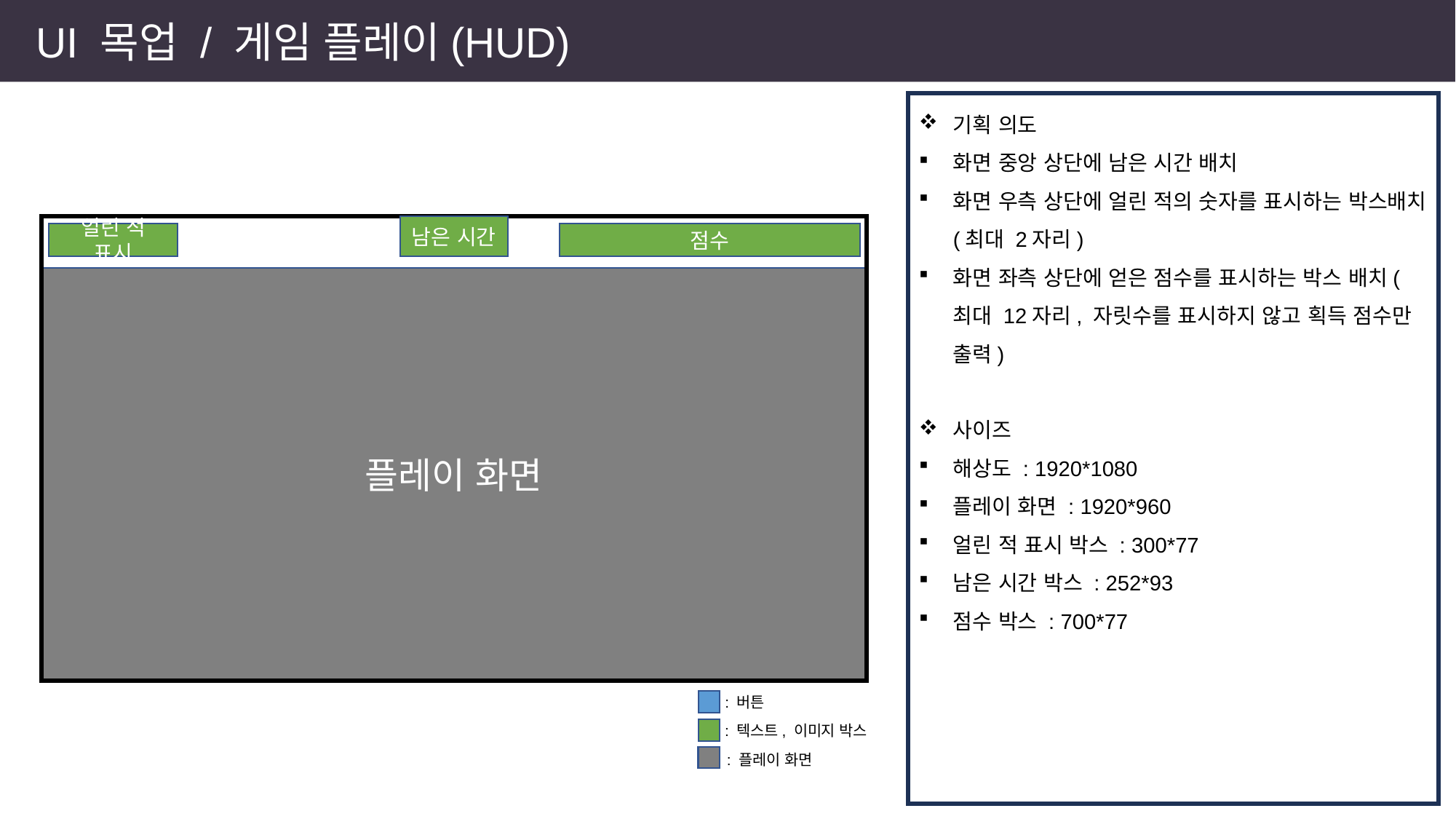

UI 목업 / 게임 플레이(HUD)
기획 의도
화면 중앙 상단에 남은 시간 배치
화면 우측 상단에 얼린 적의 숫자를 표시하는 박스배치(최대 2자리)
화면 좌측 상단에 얻은 점수를 표시하는 박스 배치(최대 12자리, 자릿수를 표시하지 않고 획득 점수만 출력)

사이즈
해상도 : 1920*1080
플레이 화면 : 1920*960
얼린 적 표시 박스 : 300*77
남은 시간 박스 : 252*93
점수 박스 : 700*77

남은 시간
얼린 적 표시
점수
플레이 화면
: 버튼

: 텍스트, 이미지 박스

: 플레이 화면